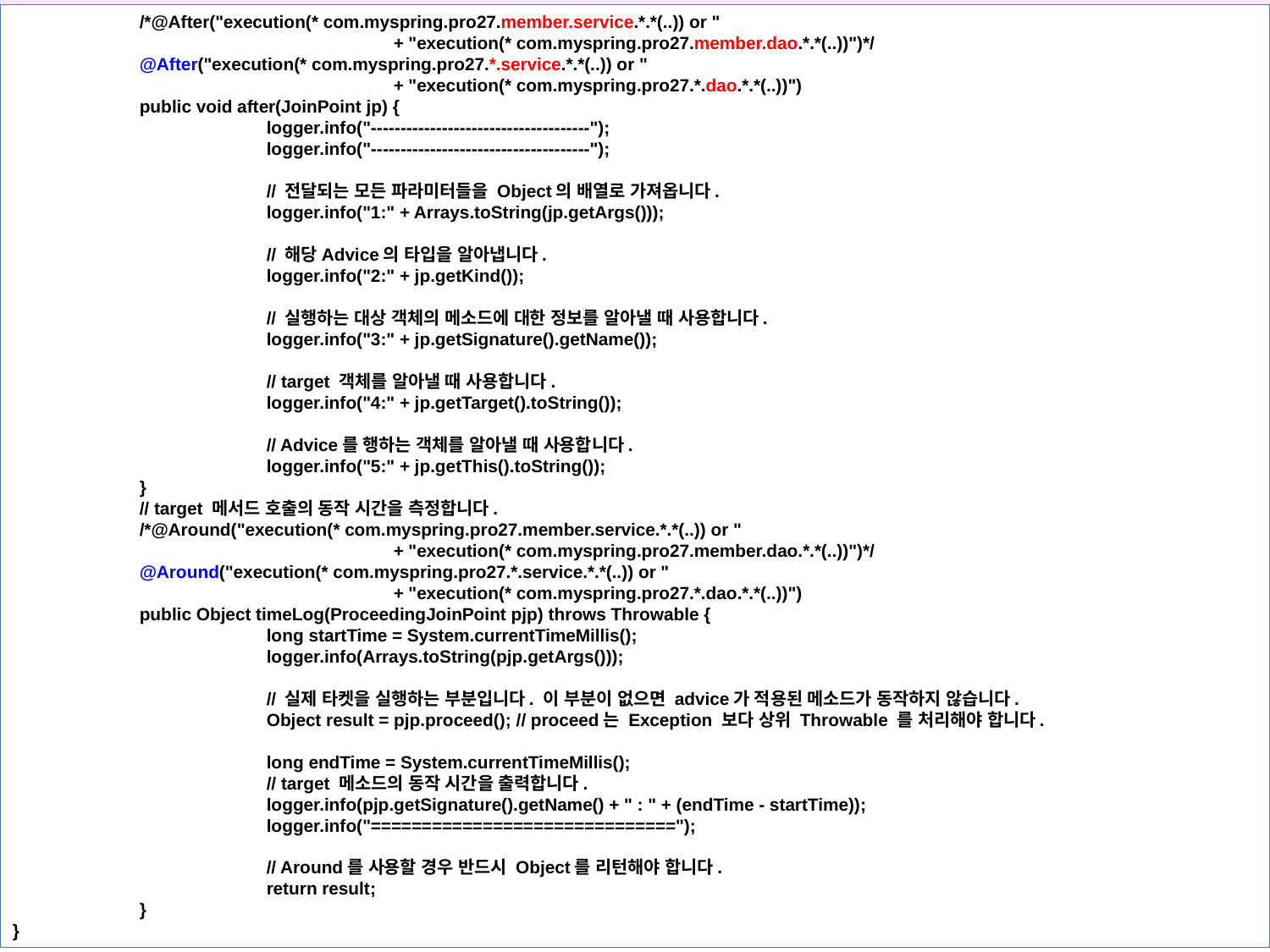

/*@After("execution(* com.myspring.pro27.member.service.*.*(..)) or "
			+ "execution(* com.myspring.pro27.member.dao.*.*(..))")*/
	@After("execution(* com.myspring.pro27.*.service.*.*(..)) or "
			+ "execution(* com.myspring.pro27.*.dao.*.*(..))")
	public void after(JoinPoint jp) {
		logger.info("-------------------------------------");
		logger.info("-------------------------------------");

		// 전달되는 모든 파라미터들을 Object의 배열로 가져옵니다.
		logger.info("1:" + Arrays.toString(jp.getArgs()));

		// 해당Advice의 타입을 알아냅니다.
		logger.info("2:" + jp.getKind());

		// 실행하는 대상 객체의 메소드에 대한 정보를 알아낼 때 사용합니다.
		logger.info("3:" + jp.getSignature().getName());

		// target 객체를 알아낼 때 사용합니다.
		logger.info("4:" + jp.getTarget().toString());

		// Advice를 행하는 객체를 알아낼 때 사용합니다.
		logger.info("5:" + jp.getThis().toString());
	}
	// target 메서드 호출의 동작 시간을 측정합니다.
	/*@Around("execution(* com.myspring.pro27.member.service.*.*(..)) or "
			+ "execution(* com.myspring.pro27.member.dao.*.*(..))")*/
	@Around("execution(* com.myspring.pro27.*.service.*.*(..)) or "
			+ "execution(* com.myspring.pro27.*.dao.*.*(..))")
	public Object timeLog(ProceedingJoinPoint pjp) throws Throwable {
		long startTime = System.currentTimeMillis();
		logger.info(Arrays.toString(pjp.getArgs()));

		// 실제 타켓을 실행하는 부분입니다. 이 부분이 없으면 advice가 적용된 메소드가 동작하지 않습니다.
		Object result = pjp.proceed(); // proceed는 Exception 보다 상위 Throwable 를 처리해야 합니다.

		long endTime = System.currentTimeMillis();
		// target 메소드의 동작 시간을 출력합니다.
		logger.info(pjp.getSignature().getName() + " : " + (endTime - startTime));
		logger.info("==============================");

		// Around를 사용할 경우 반드시 Object를 리턴해야 합니다.
		return result;
	}
}